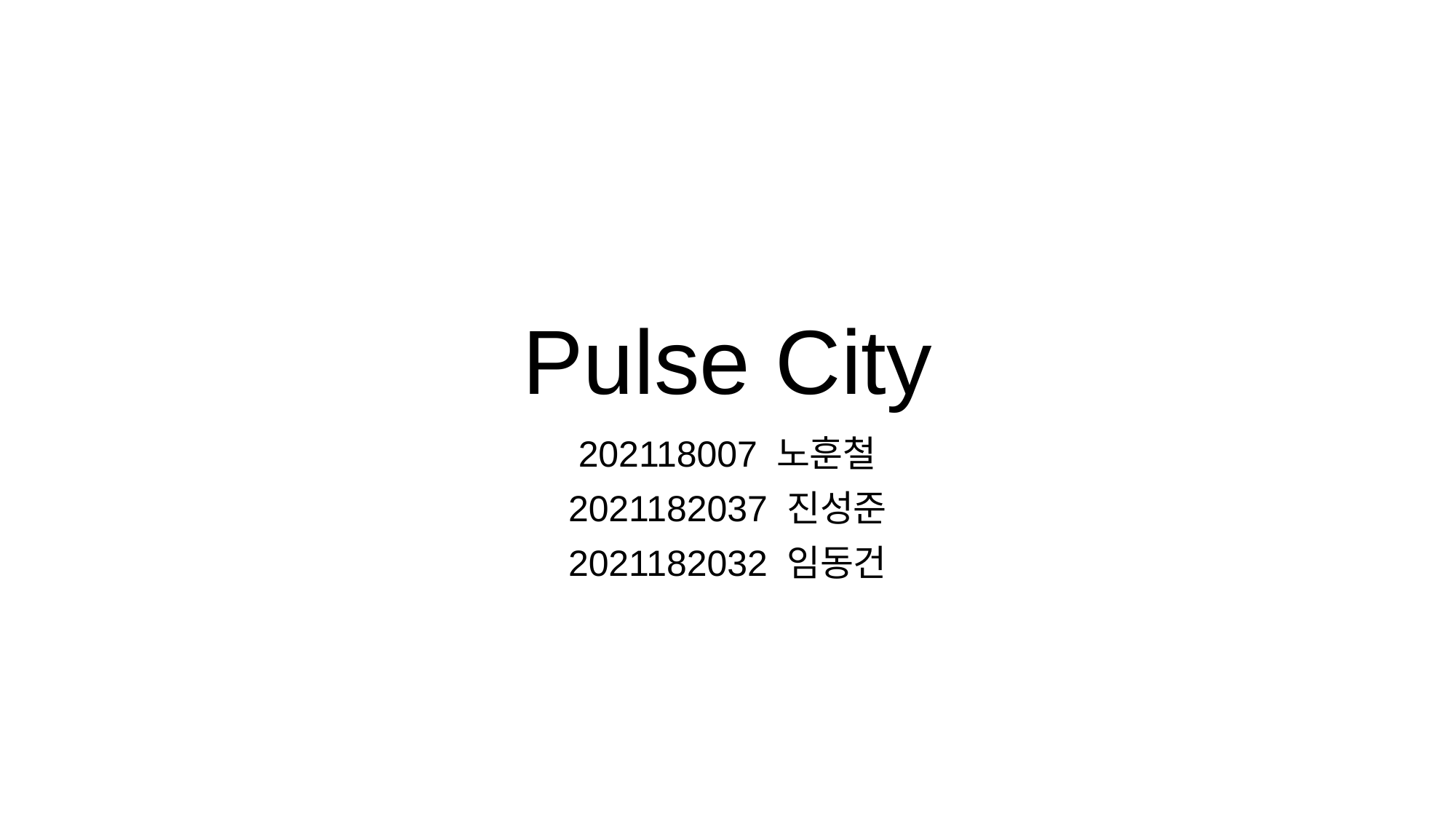

# Pulse City
202118007 노훈철
2021182037 진성준
2021182032 임동건